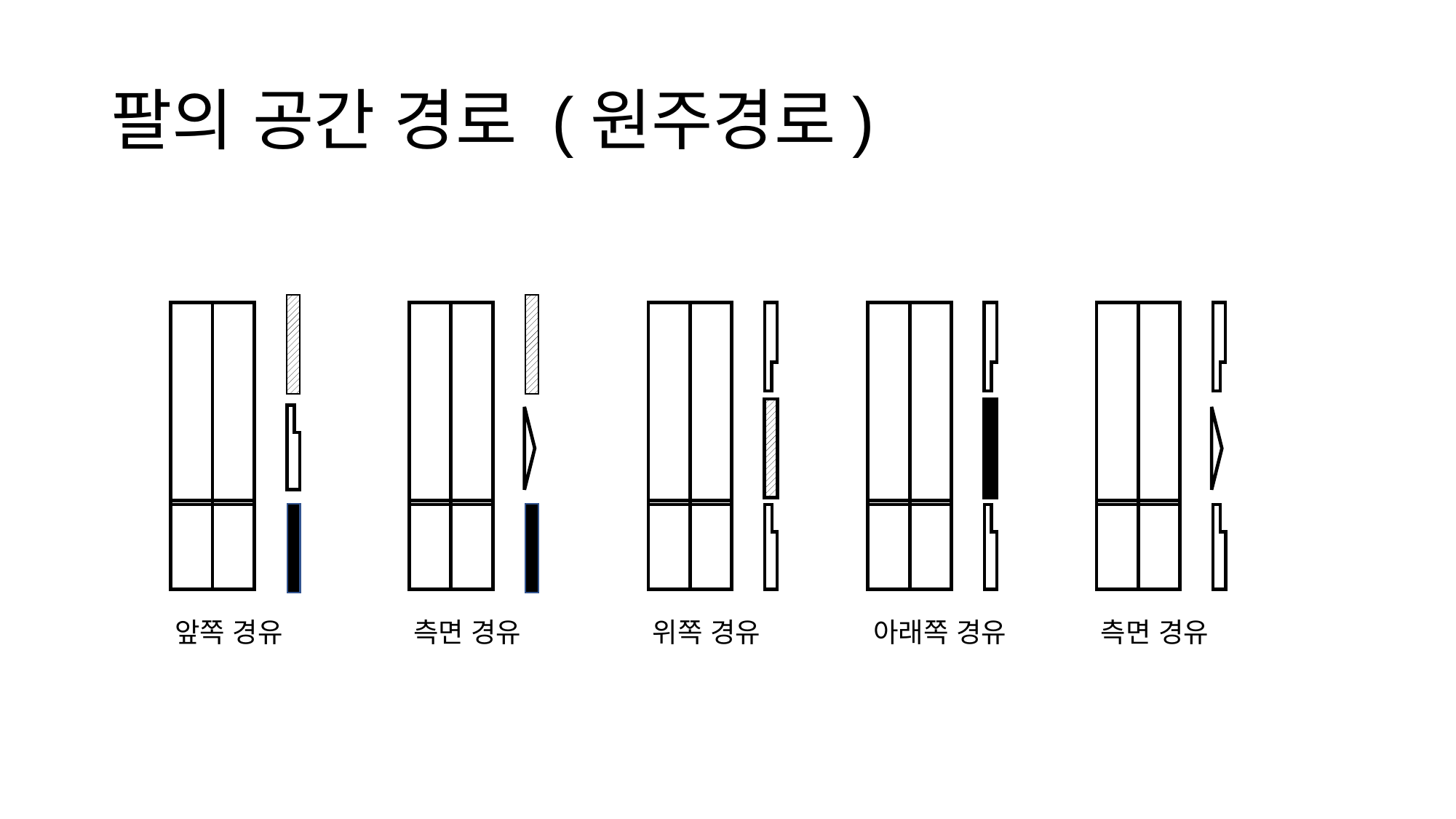

# 팔의 공간 경로 (원주경로)

앞쪽 경유
측면 경유
위쪽 경유
아래쪽 경유
측면 경유